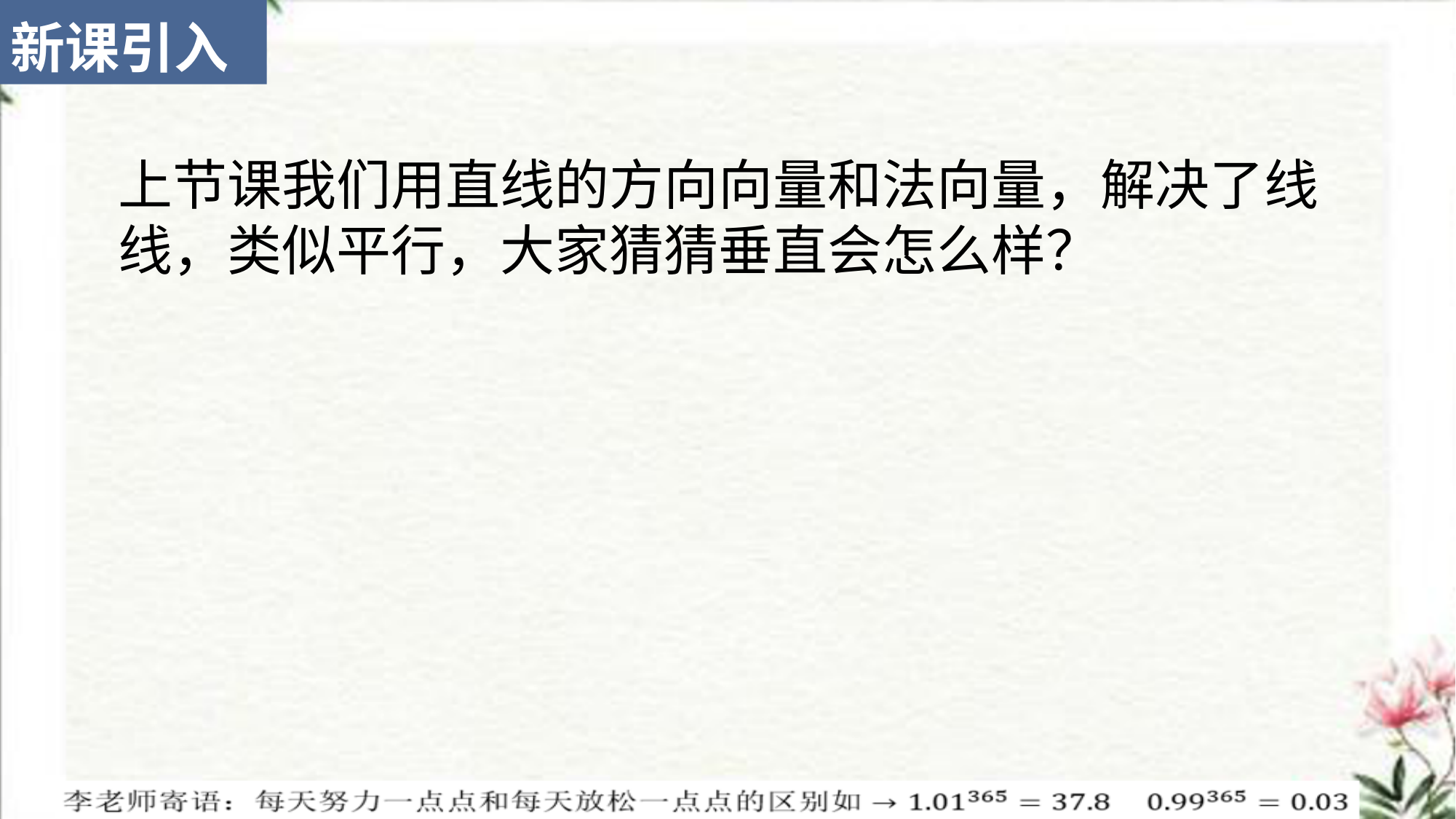

新课引入
上节课我们用直线的方向向量和法向量，解决了线线，类似平行，大家猜猜垂直会怎么样？